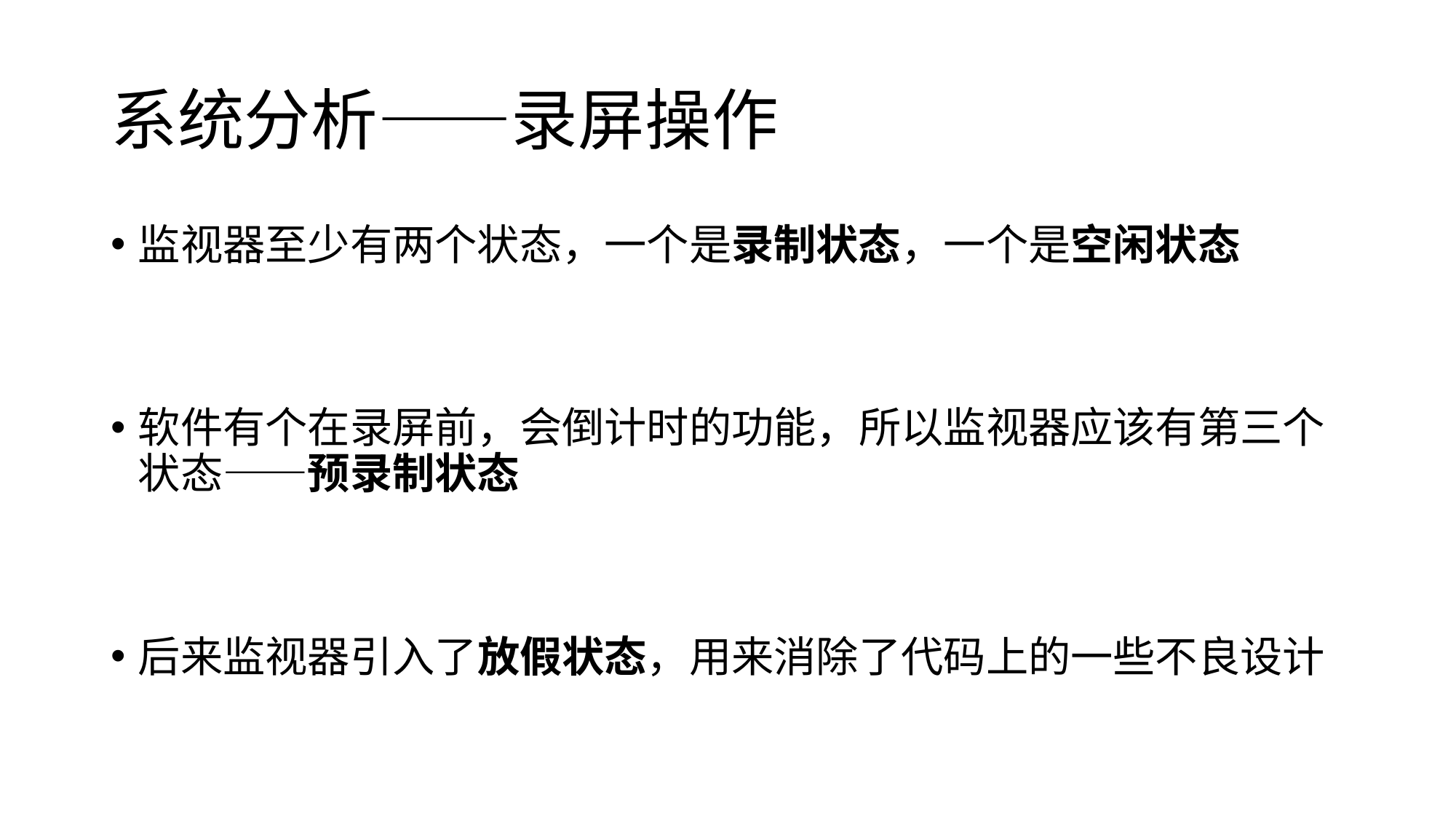

# 系统分析——录屏操作
监视器至少有两个状态，一个是录制状态，一个是空闲状态

软件有个在录屏前，会倒计时的功能，所以监视器应该有第三个状态——预录制状态

后来监视器引入了放假状态，用来消除了代码上的一些不良设计